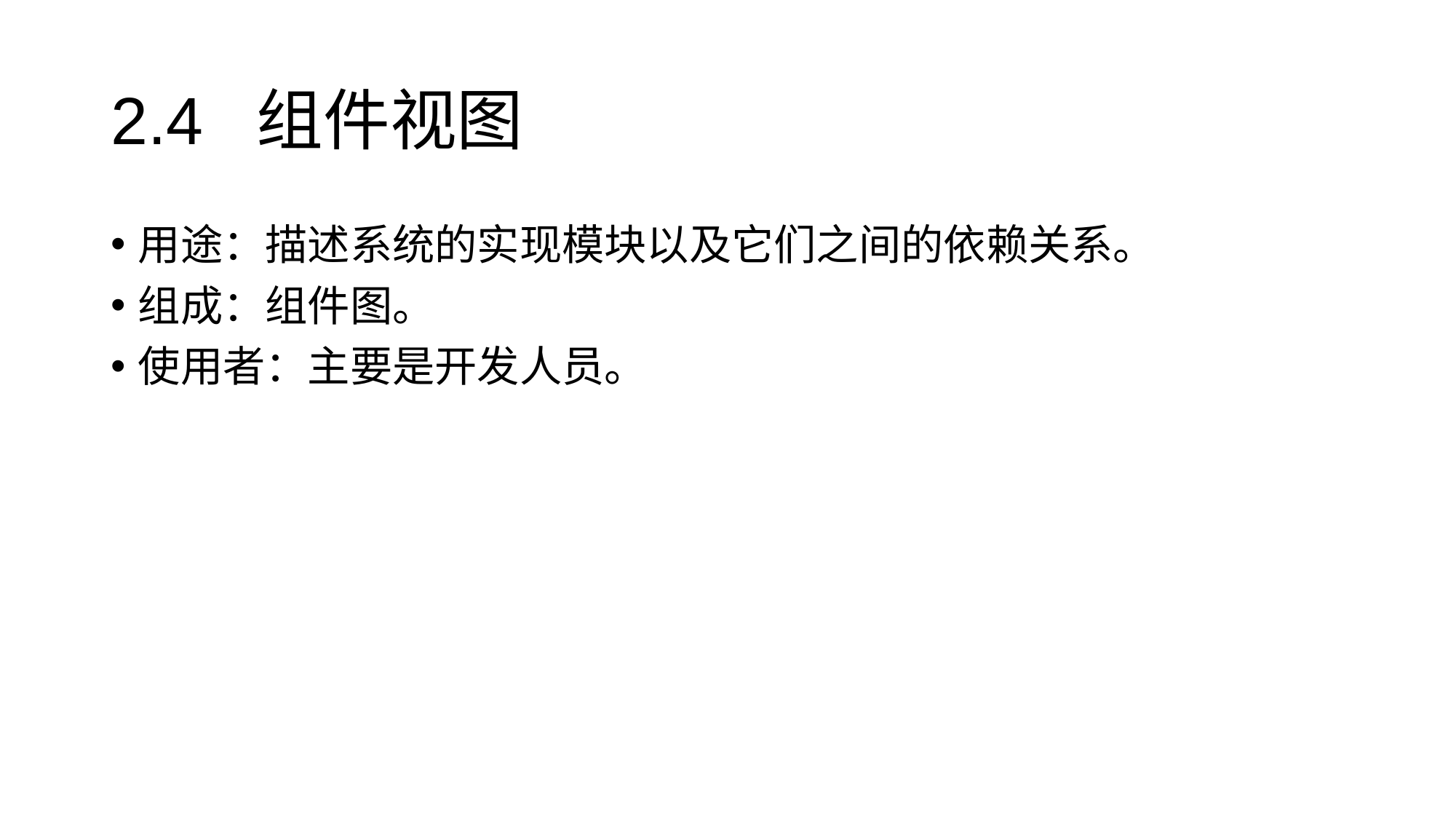

# 2.4  组件视图
用途：描述系统的实现模块以及它们之间的依赖关系。
组成：组件图。
使用者：主要是开发人员。